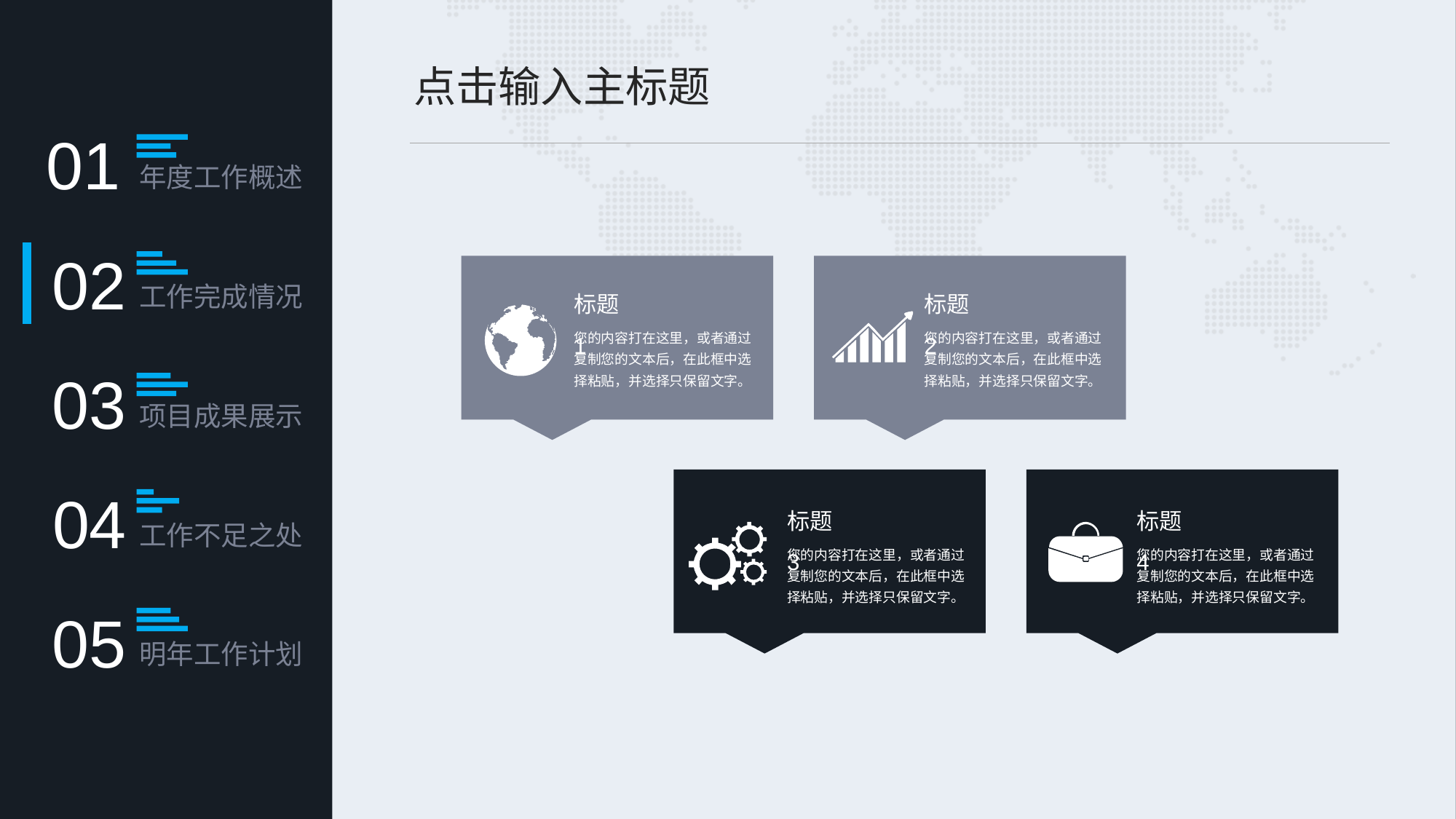

点击输入主标题

标题1

您的内容打在这里，或者通过复制您的文本后，在此框中选择粘贴，并选择只保留文字。

标题2

您的内容打在这里，或者通过复制您的文本后，在此框中选择粘贴，并选择只保留文字。

标题3

您的内容打在这里，或者通过复制您的文本后，在此框中选择粘贴，并选择只保留文字。

标题4

您的内容打在这里，或者通过复制您的文本后，在此框中选择粘贴，并选择只保留文字。